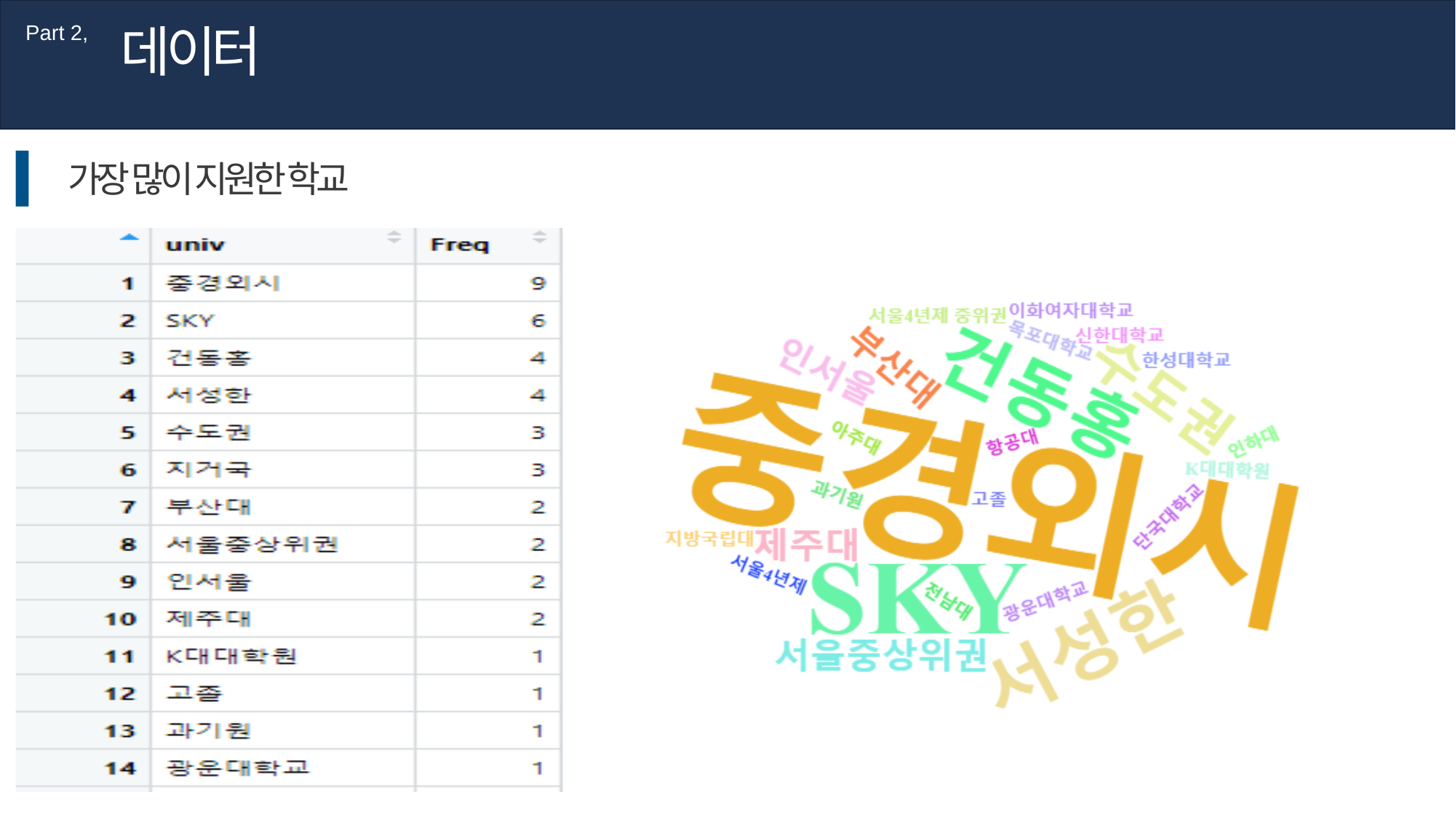

데이터
Part 2,

가장 많이 지원한 학교